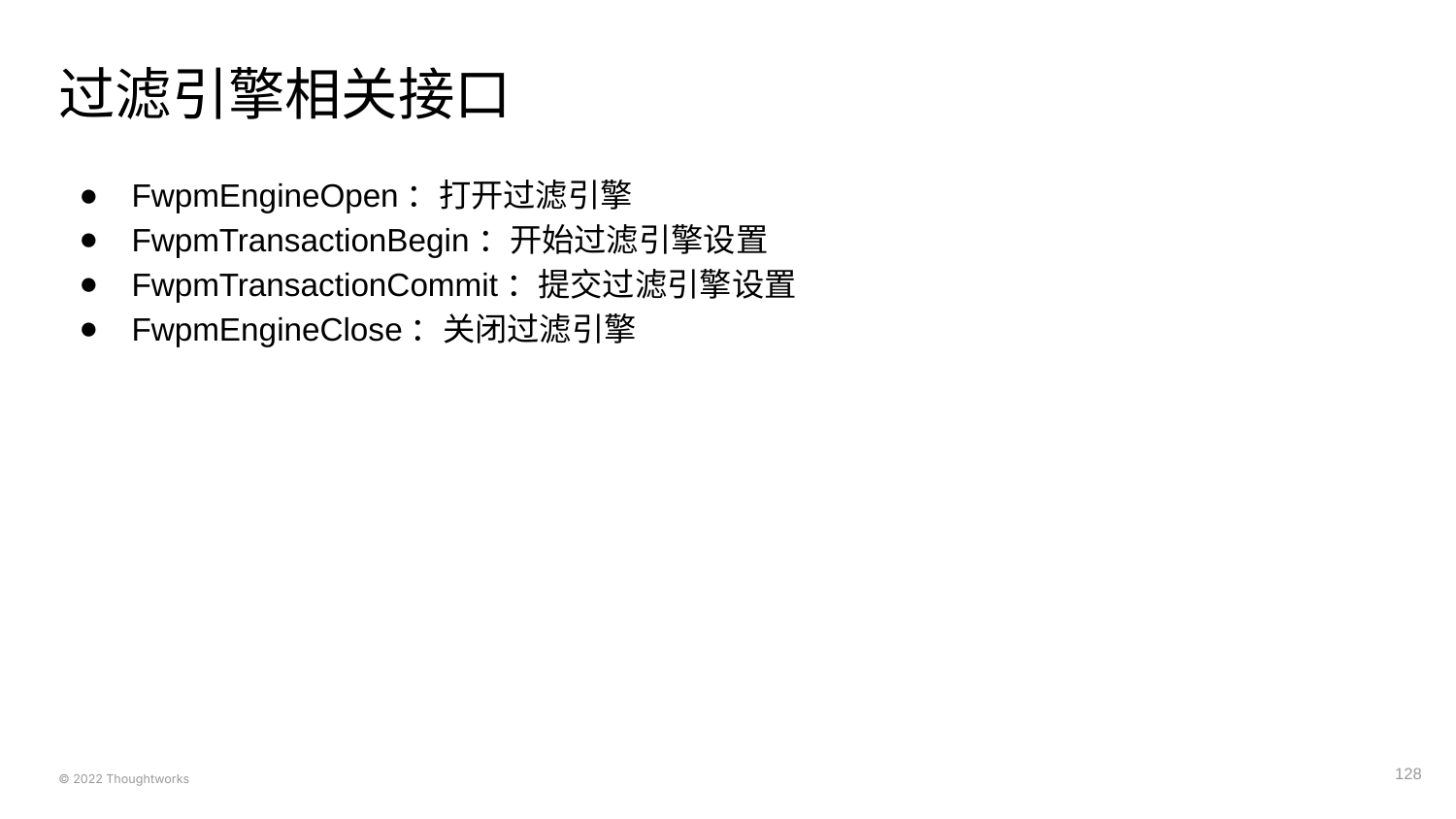

# 过滤引擎相关接口
FwpmEngineOpen：打开过滤引擎
FwpmTransactionBegin：开始过滤引擎设置
FwpmTransactionCommit：提交过滤引擎设置
FwpmEngineClose：关闭过滤引擎
128